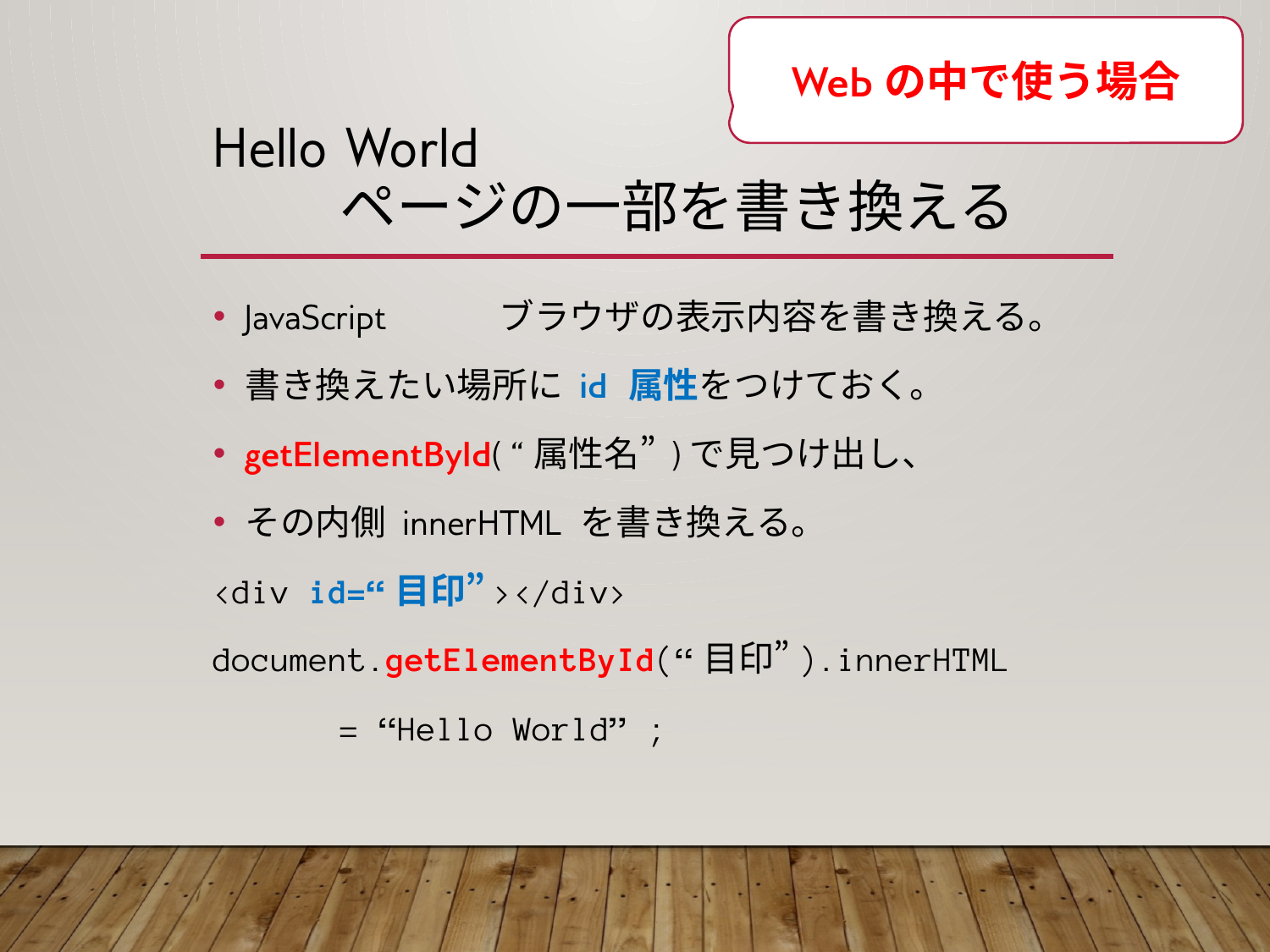

Webの中で使う場合
# Hello World ページの一部を書き換える
JavaScript	ブラウザの表示内容を書き換える。
書き換えたい場所に id 属性をつけておく。
getElementById( “属性名” )で見つけ出し、
その内側 innerHTML を書き換える。
<div id=“目印”></div>
document.getElementById(“目印”).innerHTML
	= “Hello World” ;